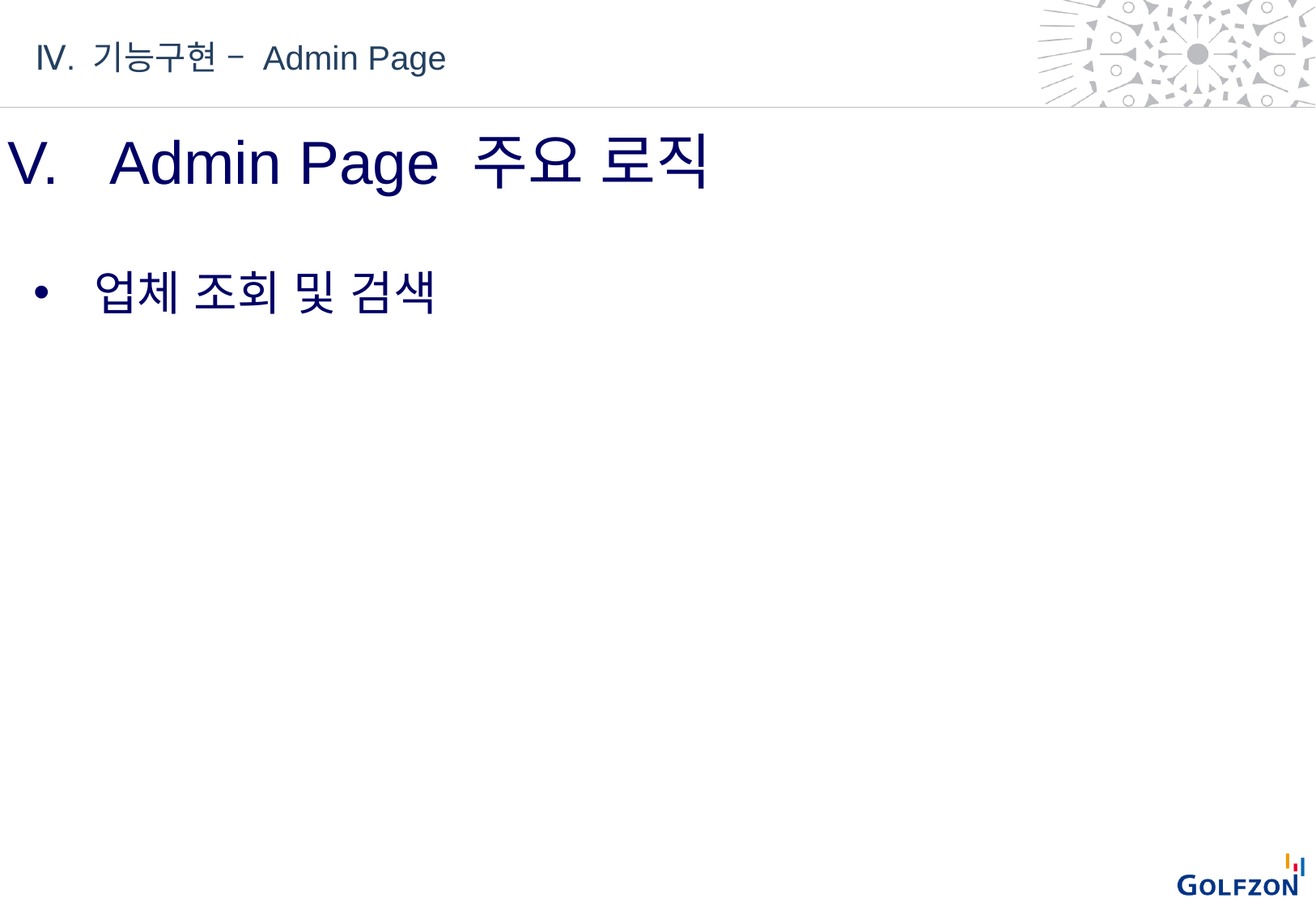

Ⅳ. 기능구현 – Admin Page
V. 	Admin Page 주요 로직
업체 조회 및 검색